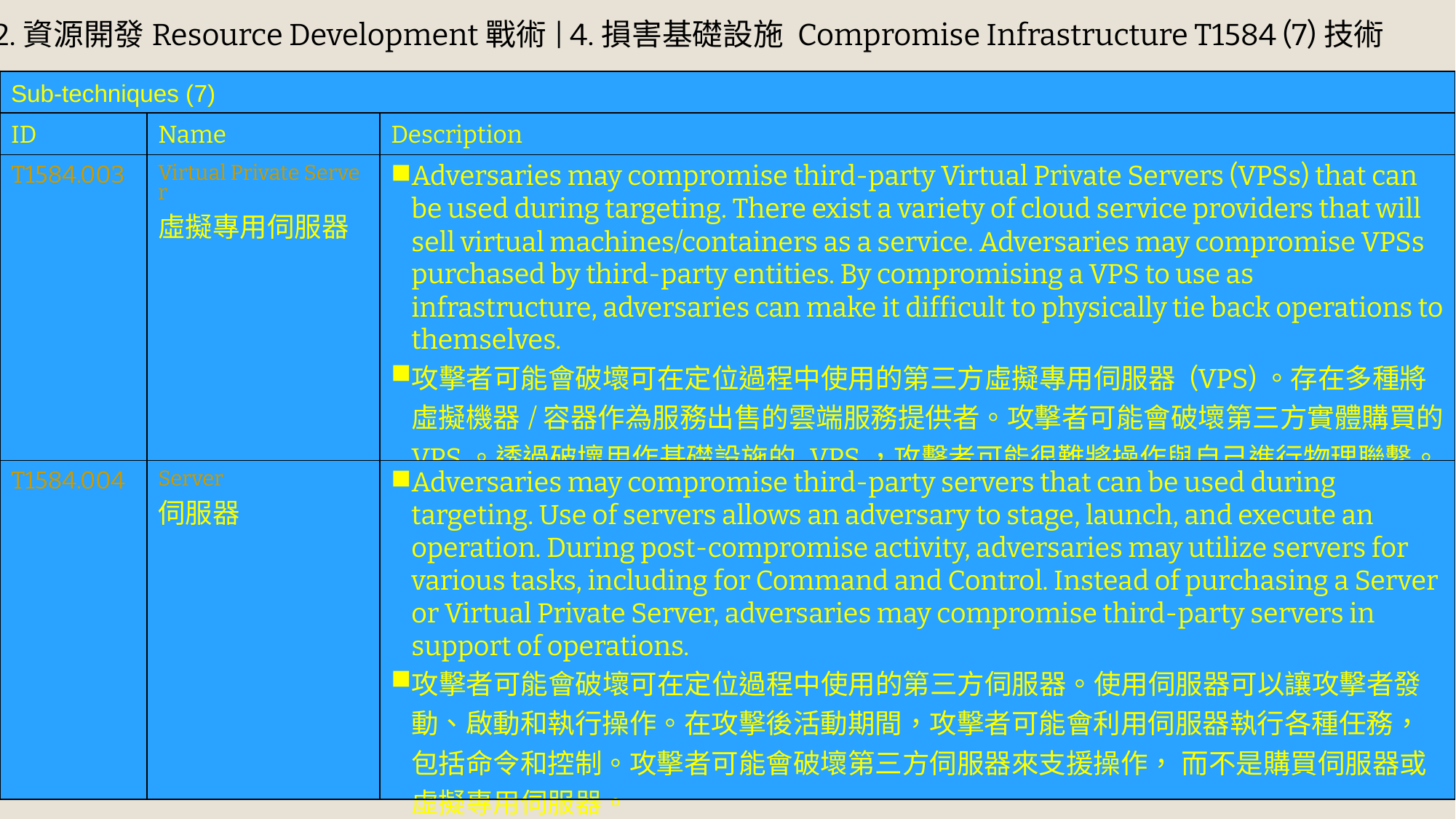

2.資源開發Resource Development戰術| 4.損害基礎設施 Compromise Infrastructure T1584 (7)技術
| Sub-techniques (7) |  |  |
| --- | --- | --- |
| ID | Name | Description |
| T1584.003 | Virtual Private Server 虛擬專用伺服器 | Adversaries may compromise third-party Virtual Private Servers (VPSs) that can be used during targeting. There exist a variety of cloud service providers that will sell virtual machines/containers as a service. Adversaries may compromise VPSs purchased by third-party entities. By compromising a VPS to use as infrastructure, adversaries can make it difficult to physically tie back operations to themselves. 攻擊者可能會破壞可在定位過程中使用的第三方虛擬專用伺服器 (VPS)。存在多種將虛擬機器/容器作為服務出售的雲端服務提供者。攻擊者可能會破壞第三方實體購買的 VPS。透過破壞用作基礎設施的 VPS，攻擊者可能很難將操作與自己進行物理聯繫。 |
| T1584.004 | Server 伺服器 | Adversaries may compromise third-party servers that can be used during targeting. Use of servers allows an adversary to stage, launch, and execute an operation. During post-compromise activity, adversaries may utilize servers for various tasks, including for Command and Control. Instead of purchasing a Server or Virtual Private Server, adversaries may compromise third-party servers in support of operations. 攻擊者可能會破壞可在定位過程中使用的第三方伺服器。使用伺服器可以讓攻擊者發動、啟動和執行操作。在攻擊後活動期間，攻擊者可能會利用伺服器執行各種任務，包括命令和控制。攻擊者可能會破壞第三方伺服器來支援操作， 而不是購買伺服器或虛擬專用伺服器。 |

21